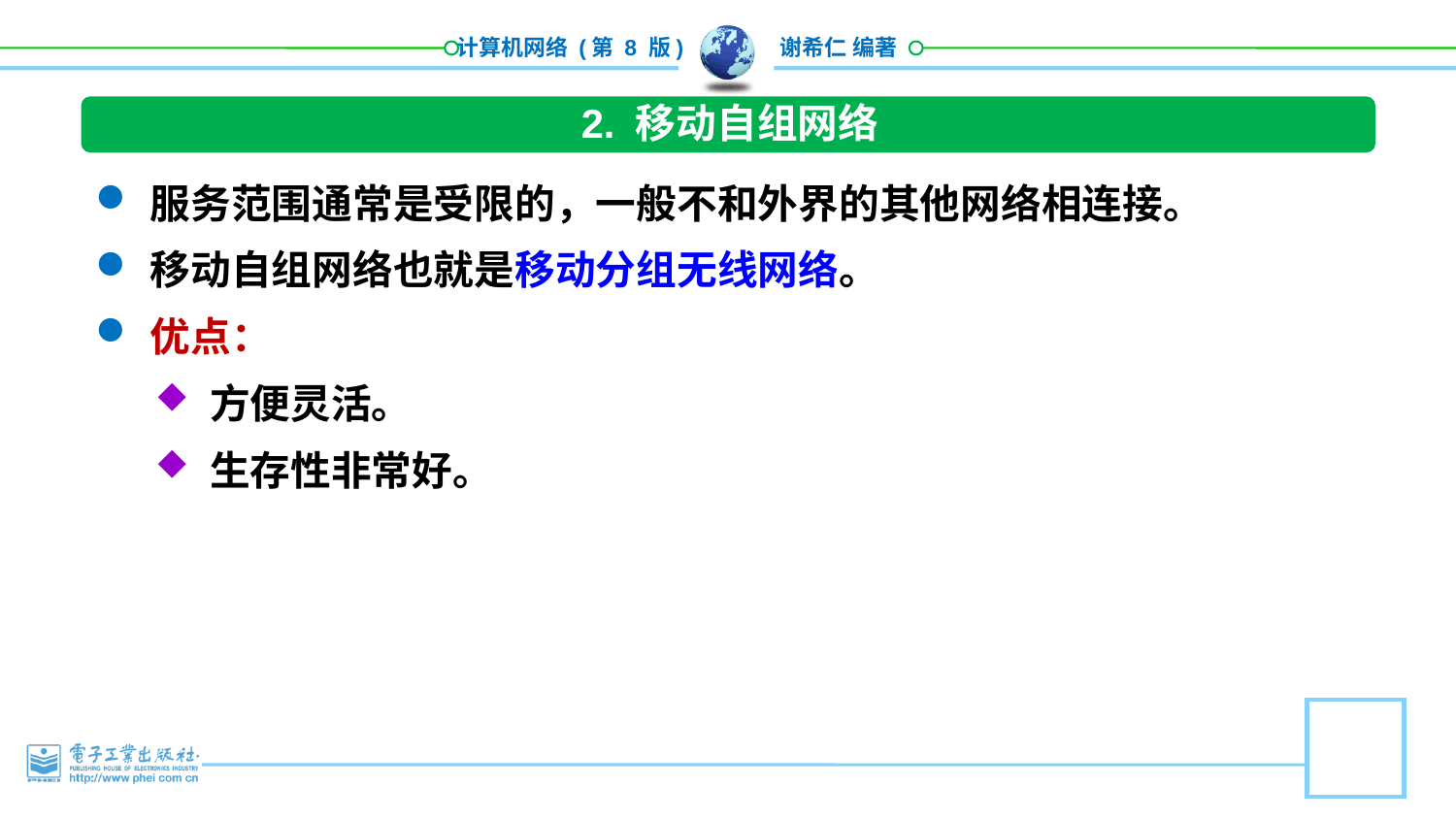

2. 移动自组网络

服务范围通常是受限的，一般不和外界的其他网络相连接。
移动自组网络也就是移动分组无线网络。
优点：
方便灵活。
生存性非常好。